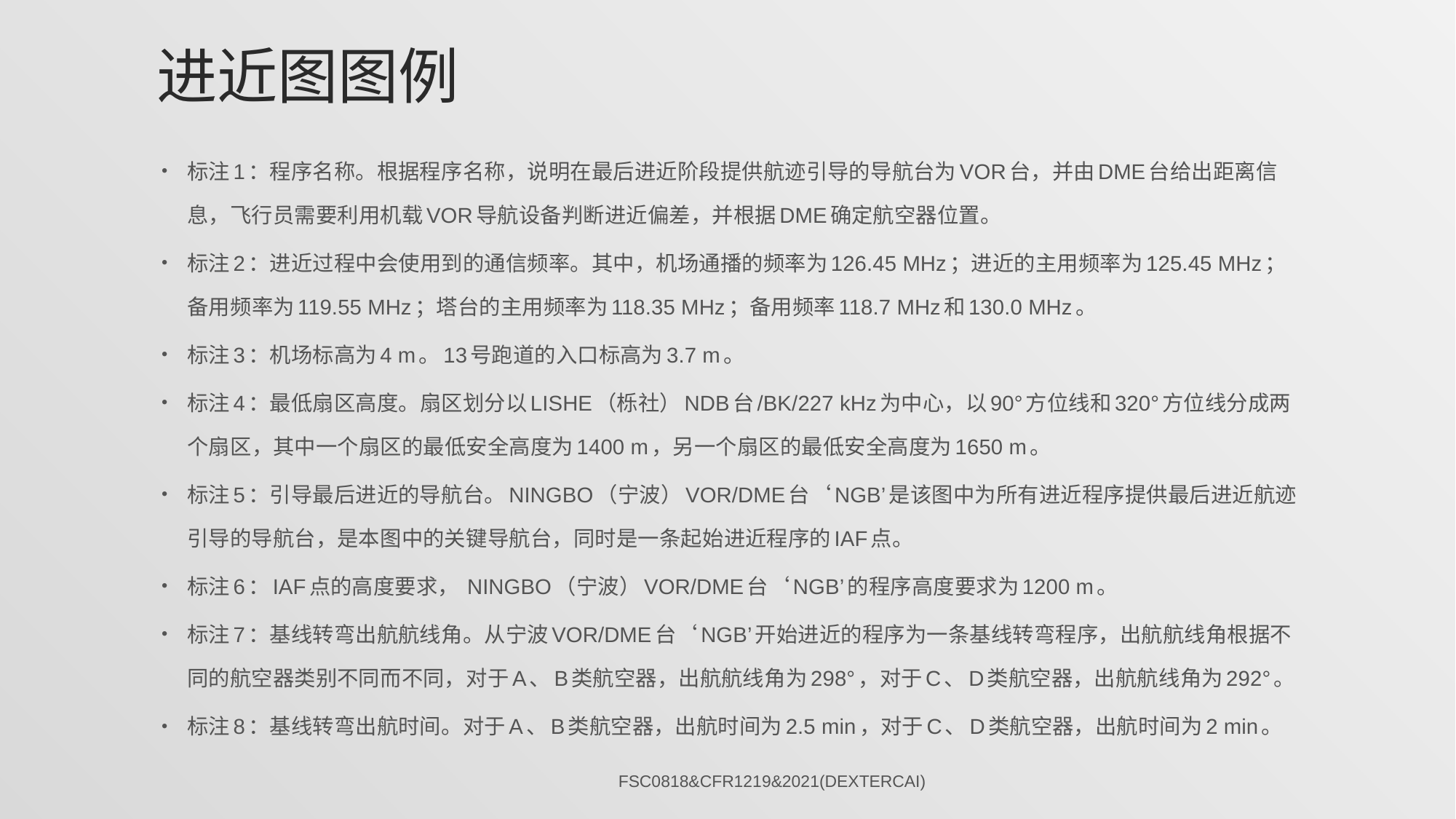

# 进近图图例
标注1：程序名称。根据程序名称，说明在最后进近阶段提供航迹引导的导航台为VOR台，并由DME台给出距离信息，飞行员需要利用机载VOR导航设备判断进近偏差，并根据DME确定航空器位置。
标注2：进近过程中会使用到的通信频率。其中，机场通播的频率为126.45 MHz；进近的主用频率为125.45 MHz；备用频率为119.55 MHz；塔台的主用频率为118.35 MHz；备用频率118.7 MHz和130.0 MHz。
标注3：机场标高为4 m。13号跑道的入口标高为3.7 m。
标注4：最低扇区高度。扇区划分以LISHE（栎社）NDB台/BK/227 kHz为中心，以90°方位线和320°方位线分成两个扇区，其中一个扇区的最低安全高度为1400 m，另一个扇区的最低安全高度为1650 m。
标注5：引导最后进近的导航台。NINGBO（宁波）VOR/DME台‘NGB’是该图中为所有进近程序提供最后进近航迹引导的导航台，是本图中的关键导航台，同时是一条起始进近程序的IAF点。
标注6：IAF点的高度要求， NINGBO（宁波）VOR/DME台‘NGB’的程序高度要求为1200 m。
标注7：基线转弯出航航线角。从宁波VOR/DME台‘NGB’开始进近的程序为一条基线转弯程序，出航航线角根据不同的航空器类别不同而不同，对于A、B类航空器，出航航线角为298°，对于C、D类航空器，出航航线角为292°。
标注8：基线转弯出航时间。对于A、B类航空器，出航时间为2.5 min，对于C、D类航空器，出航时间为2 min。

FSC0818&CFR1219&2021(DexterCai)